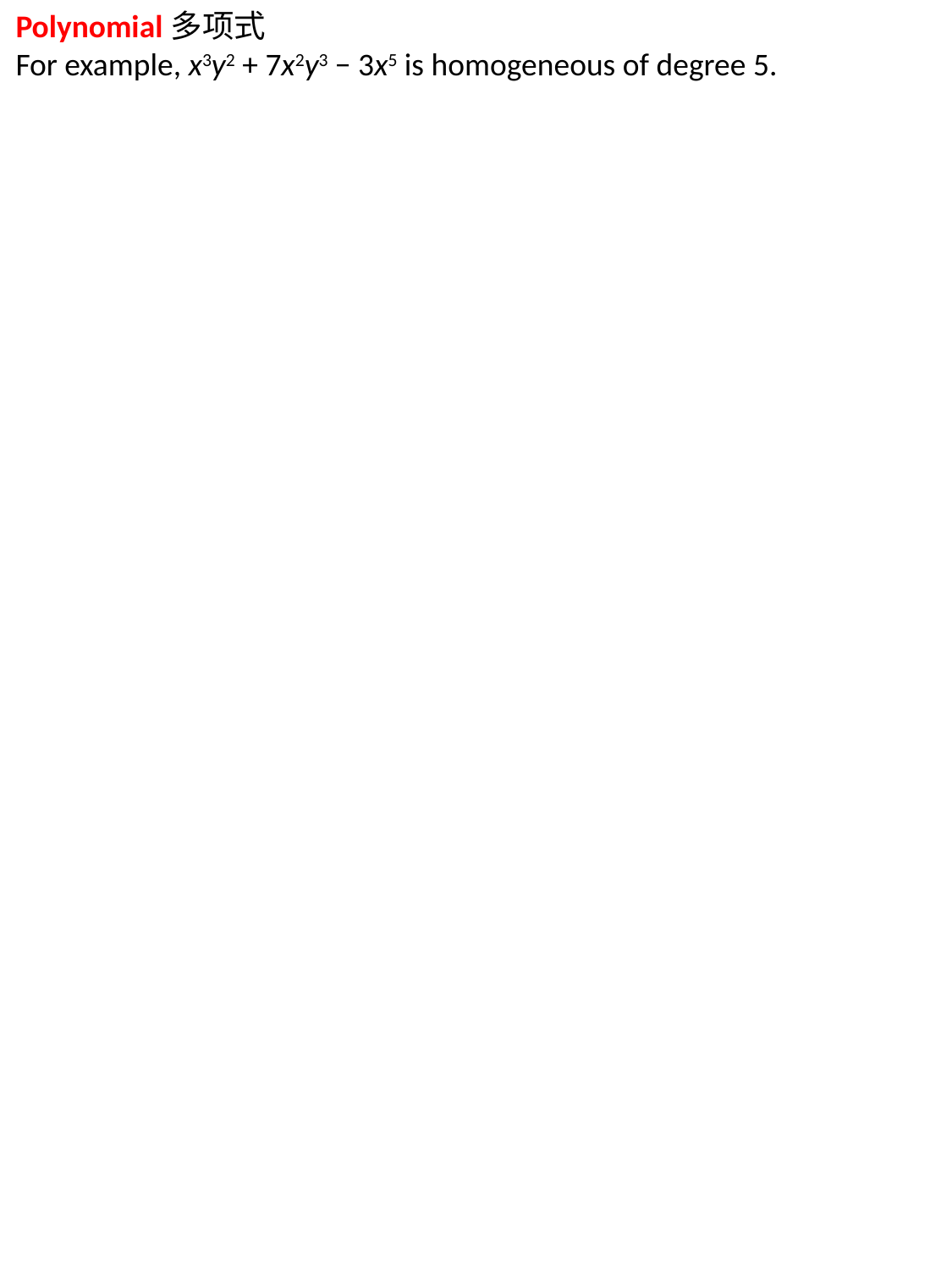

Polynomial多项式
For example, x3y2 + 7x2y3 − 3x5 is homogeneous of degree 5.